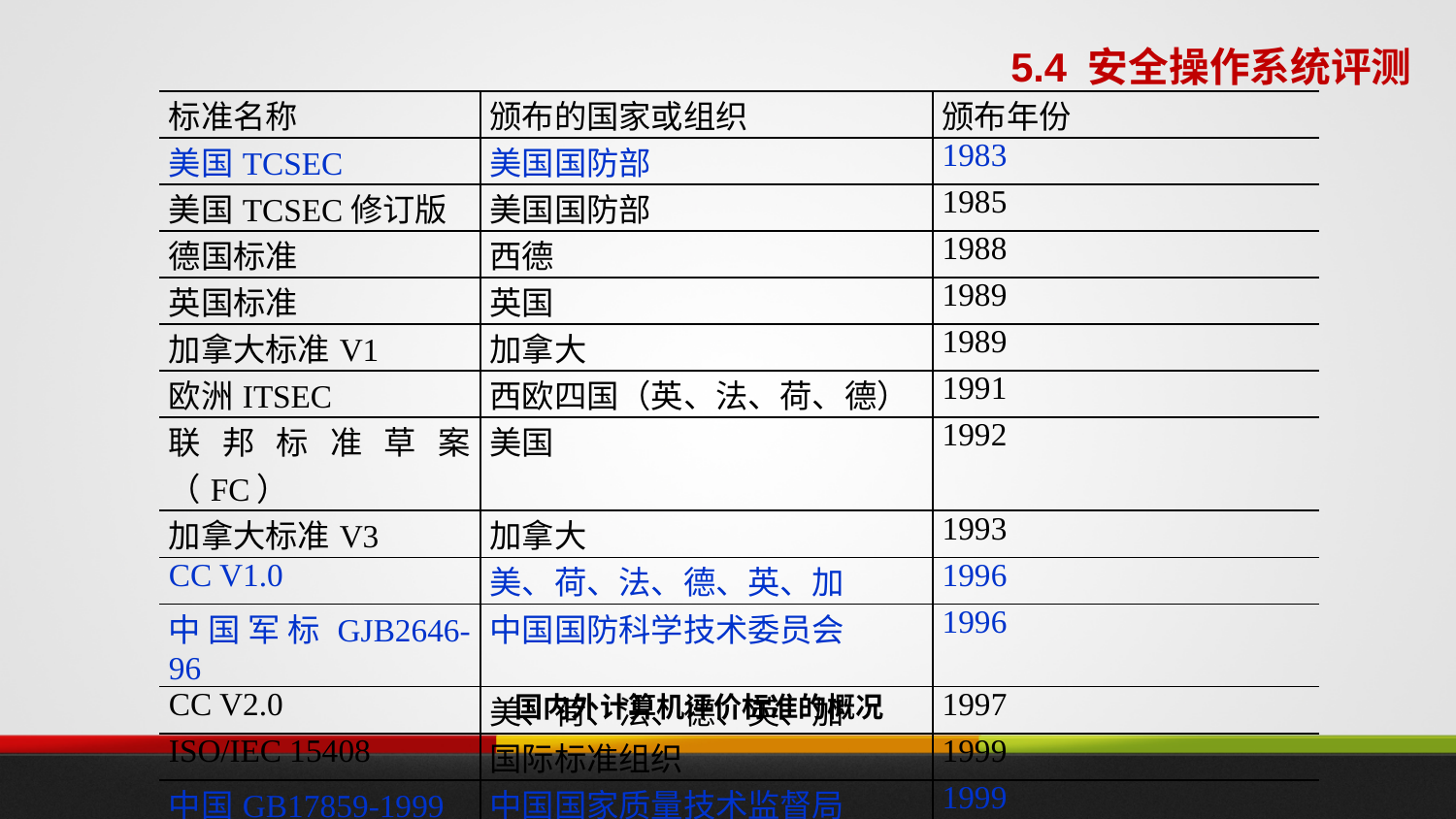

5.4 安全操作系统评测
| 标准名称 | 颁布的国家或组织 | 颁布年份 |
| --- | --- | --- |
| 美国TCSEC | 美国国防部 | 1983 |
| 美国TCSEC修订版 | 美国国防部 | 1985 |
| 德国标准 | 西德 | 1988 |
| 英国标准 | 英国 | 1989 |
| 加拿大标准V1 | 加拿大 | 1989 |
| 欧洲ITSEC | 西欧四国（英、法、荷、德） | 1991 |
| 联邦标准草案（FC） | 美国 | 1992 |
| 加拿大标准V3 | 加拿大 | 1993 |
| CC V1.0 | 美、荷、法、德、英、加 | 1996 |
| 中国军标GJB2646-96 | 中国国防科学技术委员会 | 1996 |
| CC V2.0 | 美、荷、法、德、英、加 | 1997 |
| ISO/IEC 15408 | 国际标准组织 | 1999 |
| 中国GB17859-1999 | 中国国家质量技术监督局 | 1999 |
| 中国GB/T18336-2001 | 中国国家质量技术监督局 | 2001 |
国内外计算机评价标准的概况